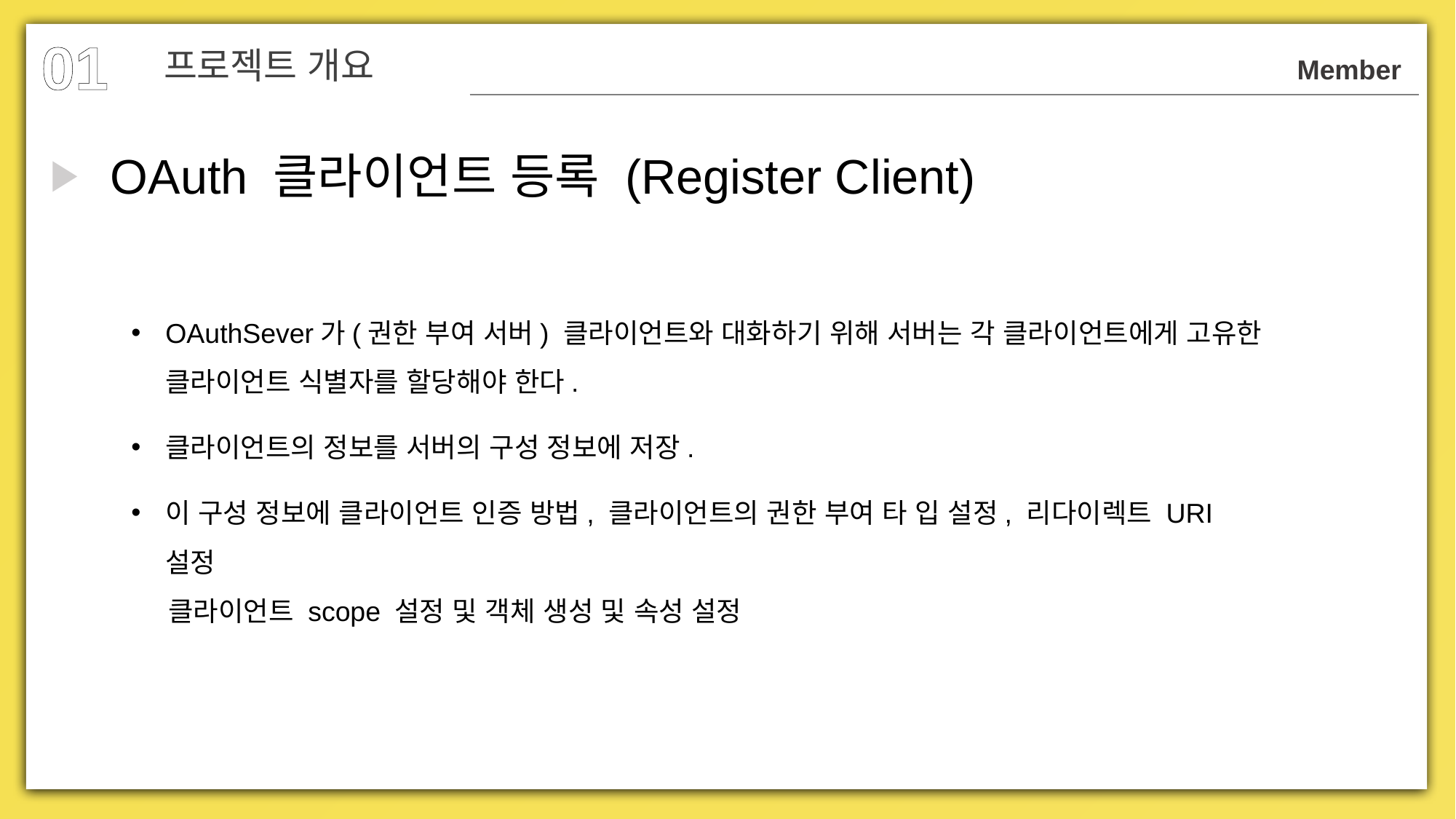

01

프로젝트 개요
Member
OAuth 클라이언트 등록 (Register Client)
▶
OAuthSever가(권한 부여 서버) 클라이언트와 대화하기 위해 서버는 각 클라이언트에게 고유한 클라이언트 식별자를 할당해야 한다.

클라이언트의 정보를 서버의 구성 정보에 저장.

이 구성 정보에 클라이언트 인증 방법, 클라이언트의 권한 부여 타 입 설정, 리다이렉트 URI 설정
    클라이언트 scope 설정 및 객체 생성 및 속성 설정